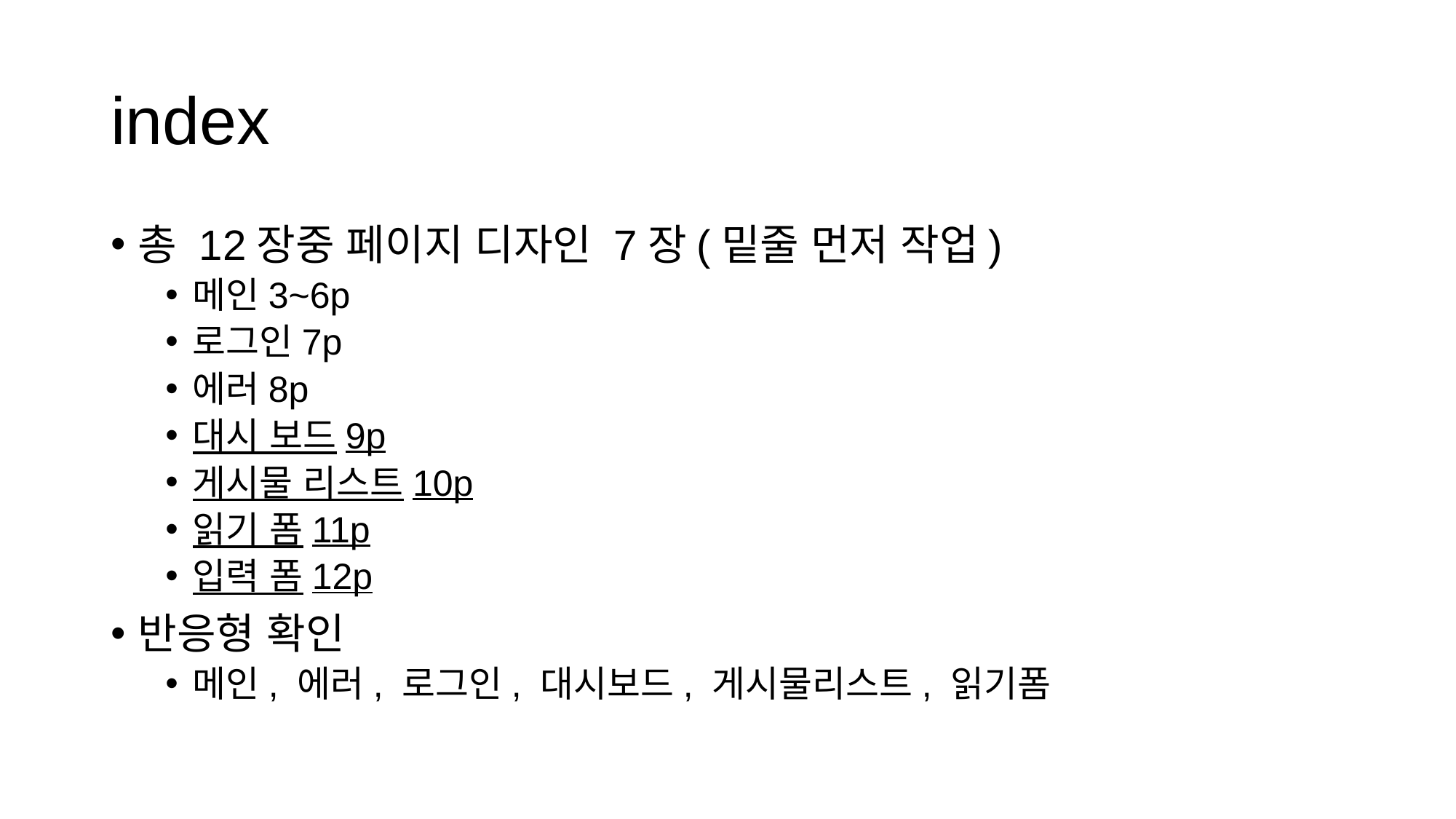

# index
총 12장중 페이지 디자인 7장(밑줄 먼저 작업)
메인3~6p
로그인7p
에러8p
대시 보드9p
게시물 리스트10p
읽기 폼11p
입력 폼12p
반응형 확인
메인, 에러, 로그인, 대시보드, 게시물리스트, 읽기폼